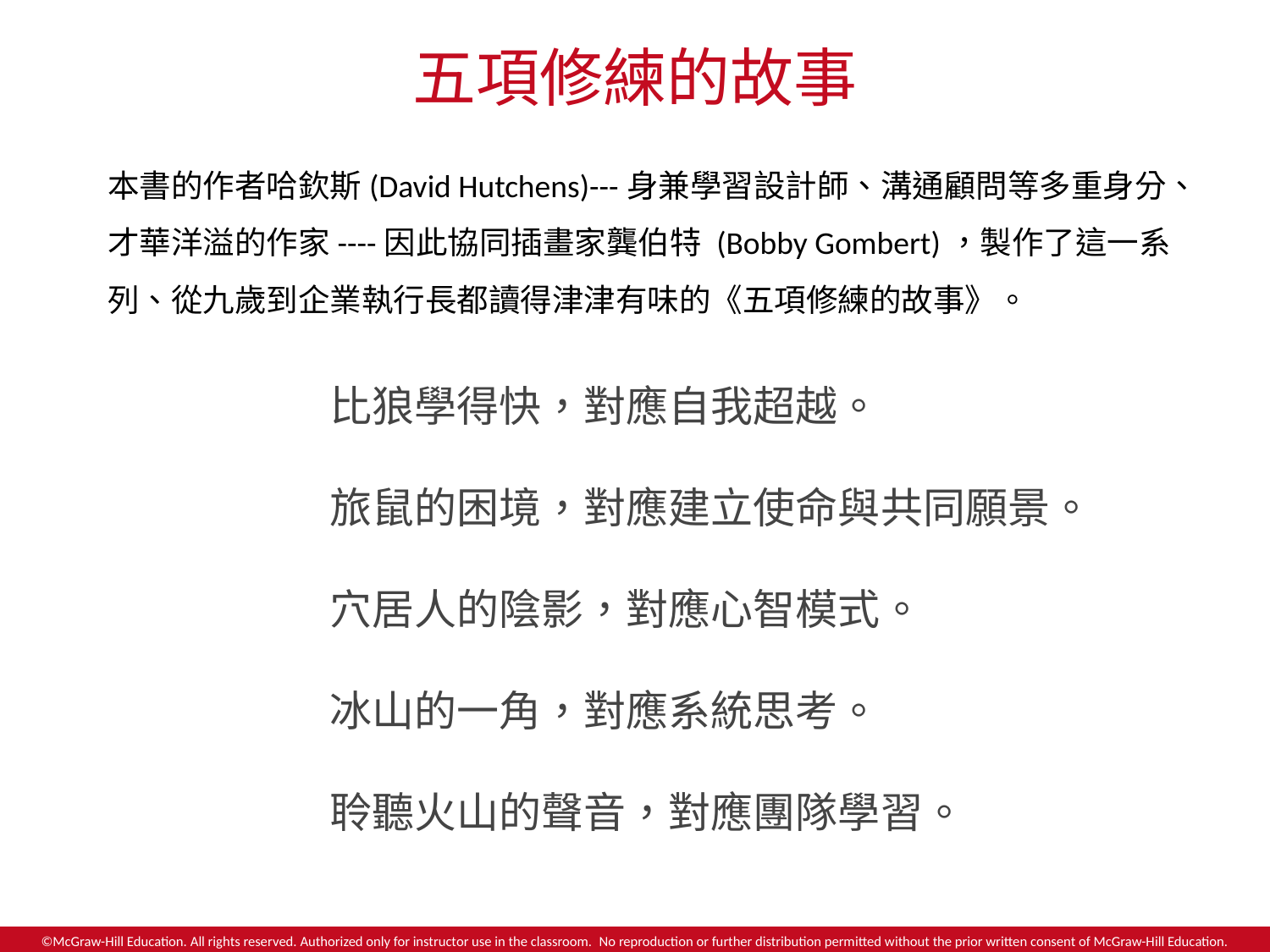

# 五項修練的故事
本書的作者哈欽斯(David Hutchens)---身兼學習設計師、溝通顧問等多重身分、才華洋溢的作家----因此協同插畫家龔伯特 (Bobby Gombert)，製作了這一系列、從九歲到企業執行長都讀得津津有味的《五項修練的故事》。
比狼學得快，對應自我超越。

旅鼠的困境，對應建立使命與共同願景。

穴居人的陰影，對應心智模式。

冰山的一角，對應系統思考。

聆聽火山的聲音，對應團隊學習。